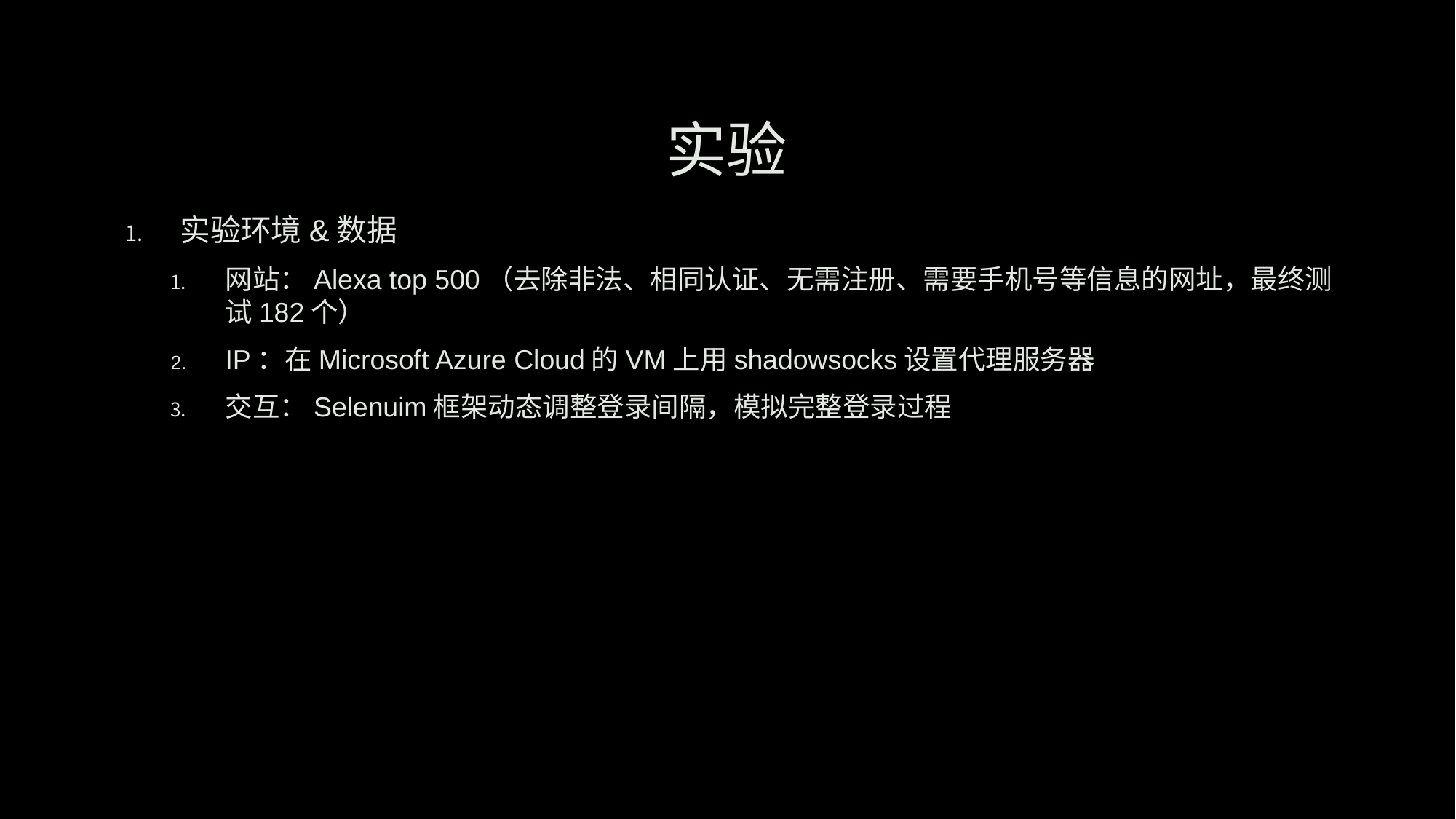

# 实验
实验环境&数据
网站：Alexa top 500（去除非法、相同认证、无需注册、需要手机号等信息的网址，最终测试182个）
IP：在Microsoft Azure Cloud的VM上用shadowsocks设置代理服务器
交互：Selenuim框架动态调整登录间隔，模拟完整登录过程